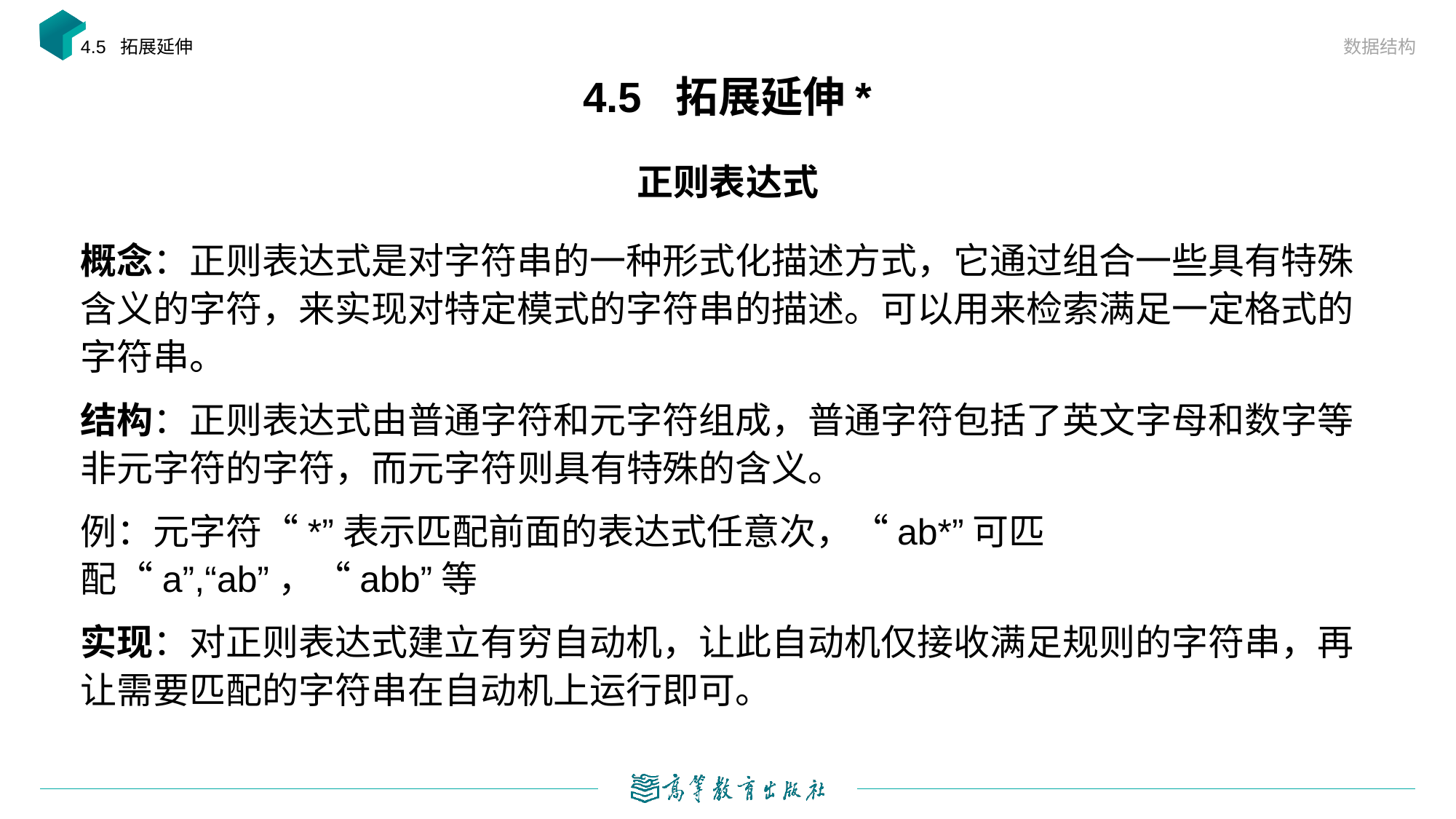

数据结构
4.5  拓展延伸
# 4.5  拓展延伸*
正则表达式
概念：正则表达式是对字符串的一种形式化描述方式，它通过组合一些具有特殊含义的字符，来实现对特定模式的字符串的描述。可以用来检索满足一定格式的字符串。
结构：正则表达式由普通字符和元字符组成，普通字符包括了英文字母和数字等非元字符的字符，而元字符则具有特殊的含义。
例：元字符“*”表示匹配前面的表达式任意次，“ab*”可匹配“a”,“ab”，“abb”等
实现：对正则表达式建立有穷自动机，让此自动机仅接收满足规则的字符串，再让需要匹配的字符串在自动机上运行即可。